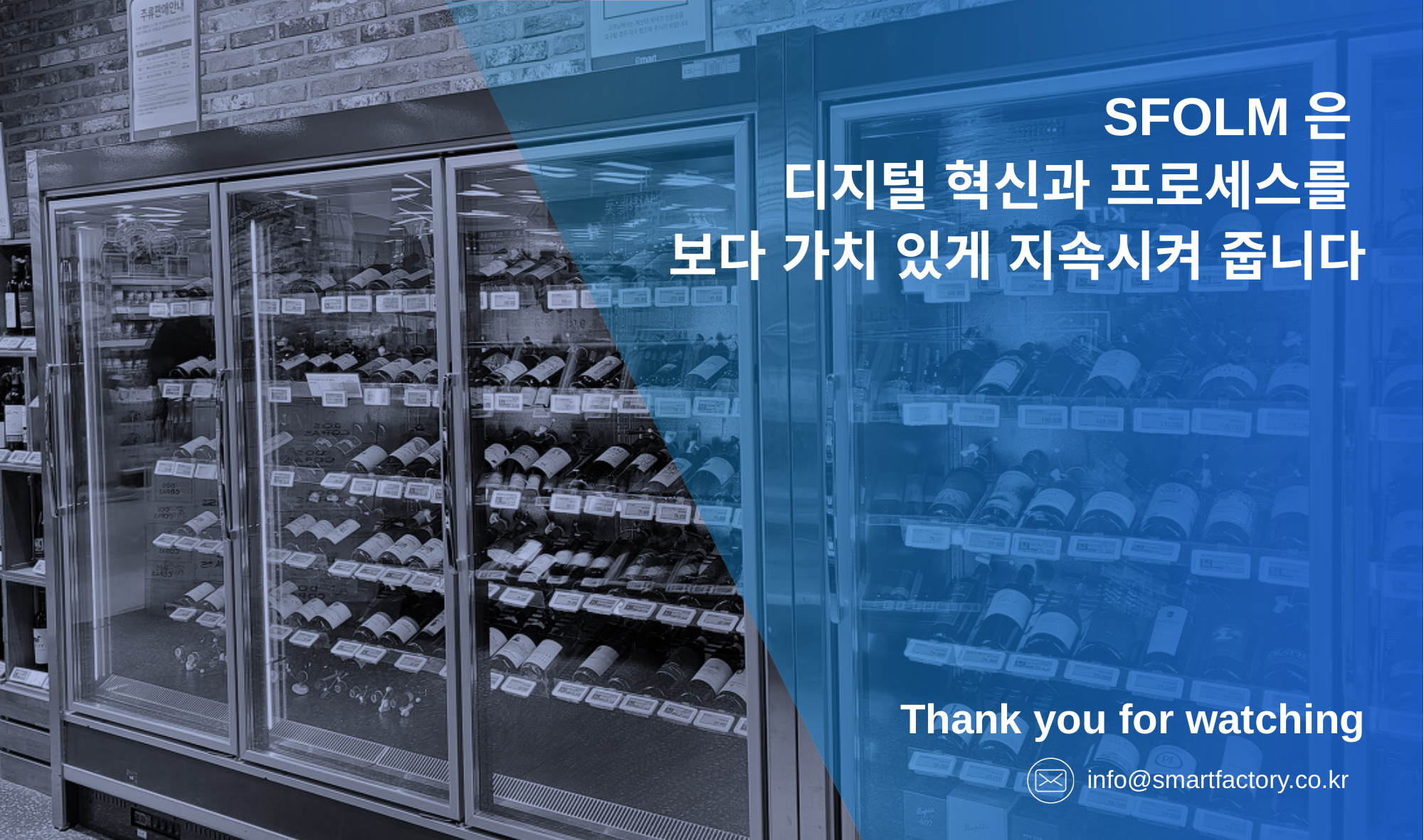

SFOLM은
디지털 혁신과 프로세스를
보다 가치 있게 지속시켜 줍니다
Thank you for watching

info@smartfactory.co.kr